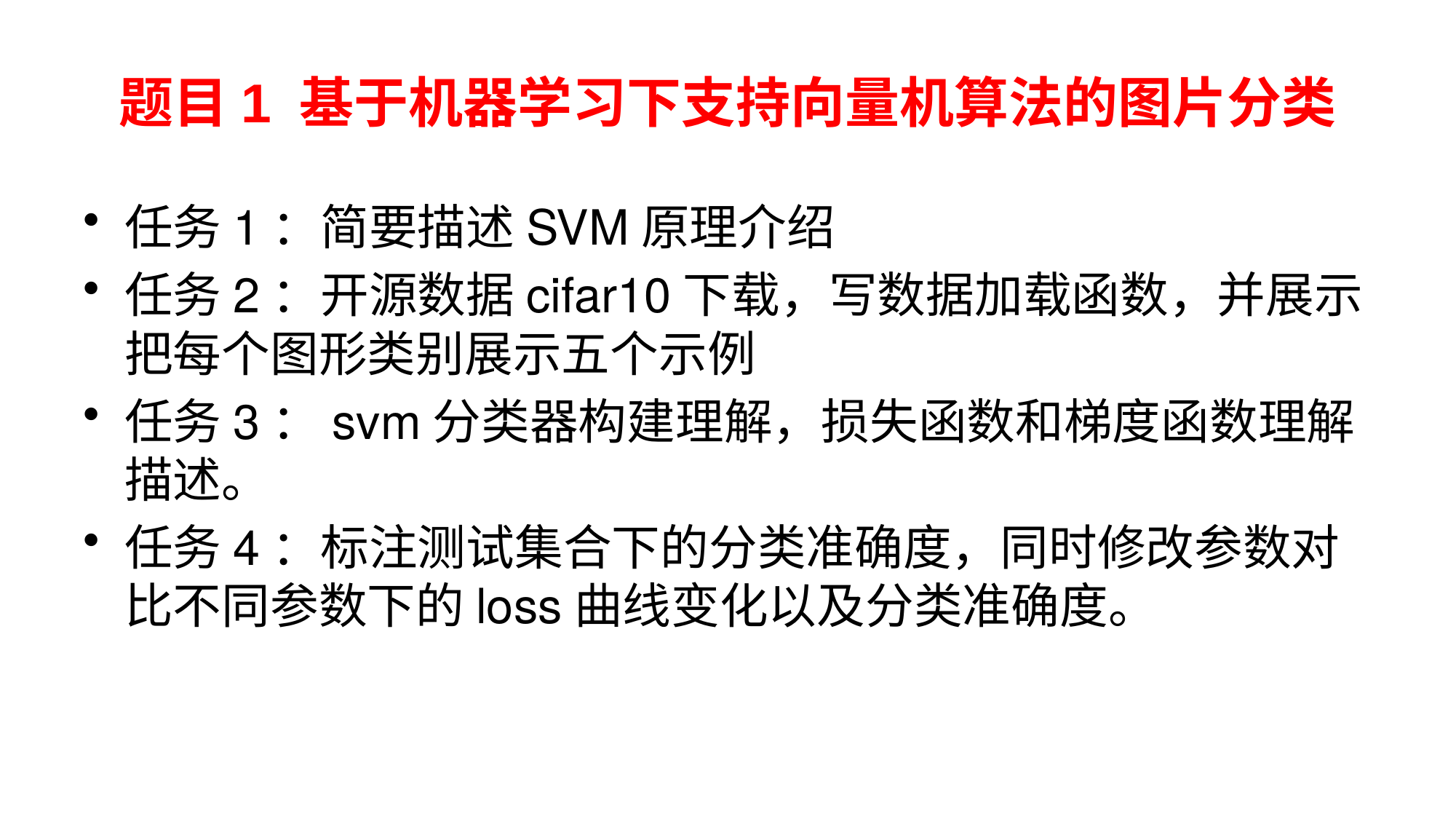

# 题目1 基于机器学习下支持向量机算法的图片分类
任务1：简要描述SVM原理介绍
任务2：开源数据cifar10下载，写数据加载函数，并展示把每个图形类别展示五个示例
任务3：svm分类器构建理解，损失函数和梯度函数理解描述。
任务4：标注测试集合下的分类准确度，同时修改参数对比不同参数下的loss曲线变化以及分类准确度。